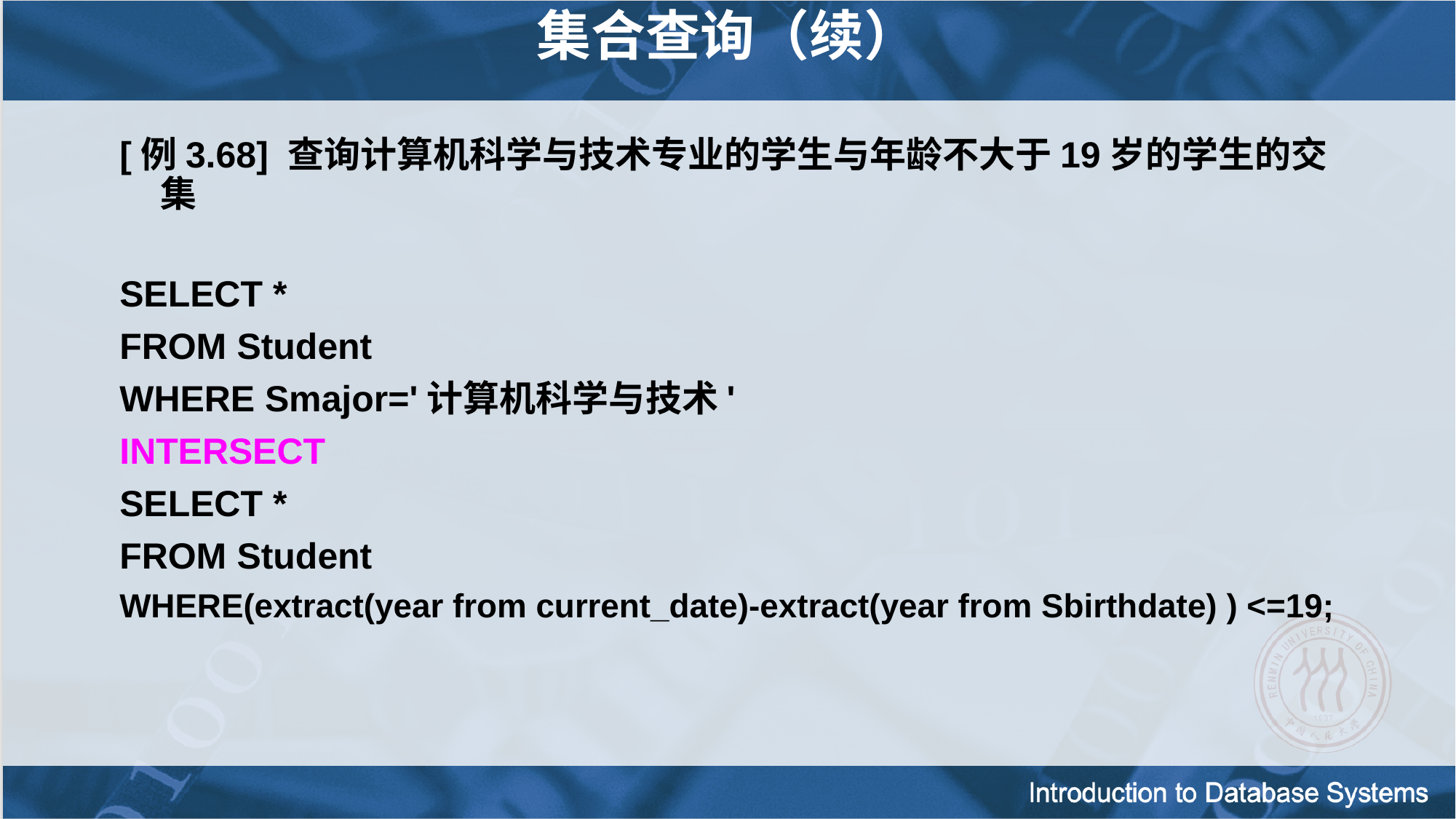

集合查询（续）
[例3.68] 查询计算机科学与技术专业的学生与年龄不大于19岁的学生的交集

SELECT *
FROM Student
WHERE Smajor='计算机科学与技术'
INTERSECT
SELECT *
FROM Student
WHERE(extract(year from current_date)-extract(year from Sbirthdate) ) <=19;